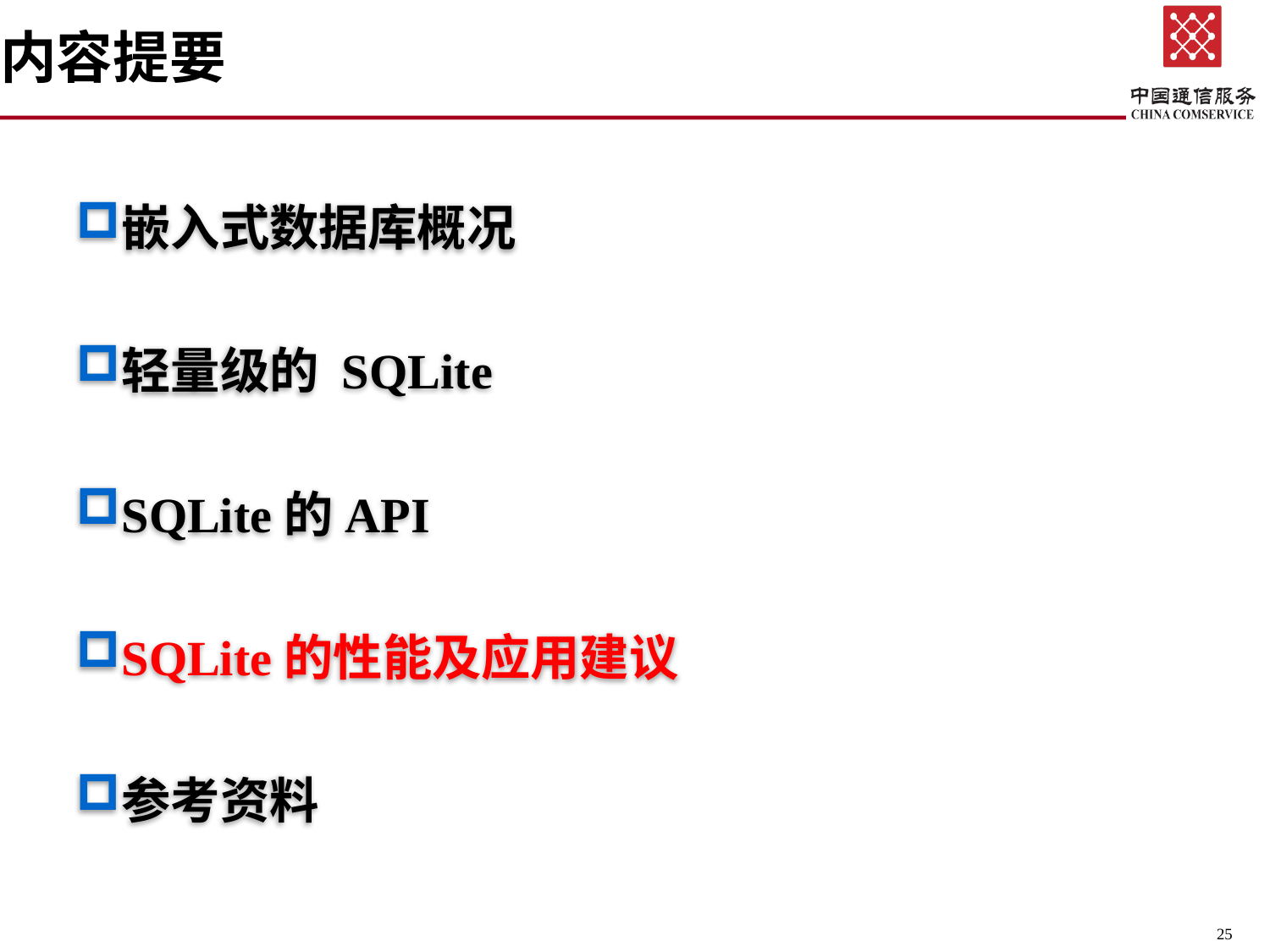

# 内容提要

嵌入式数据库概况

轻量级的 SQLite

SQLite的API

SQLite的性能及应用建议

参考资料